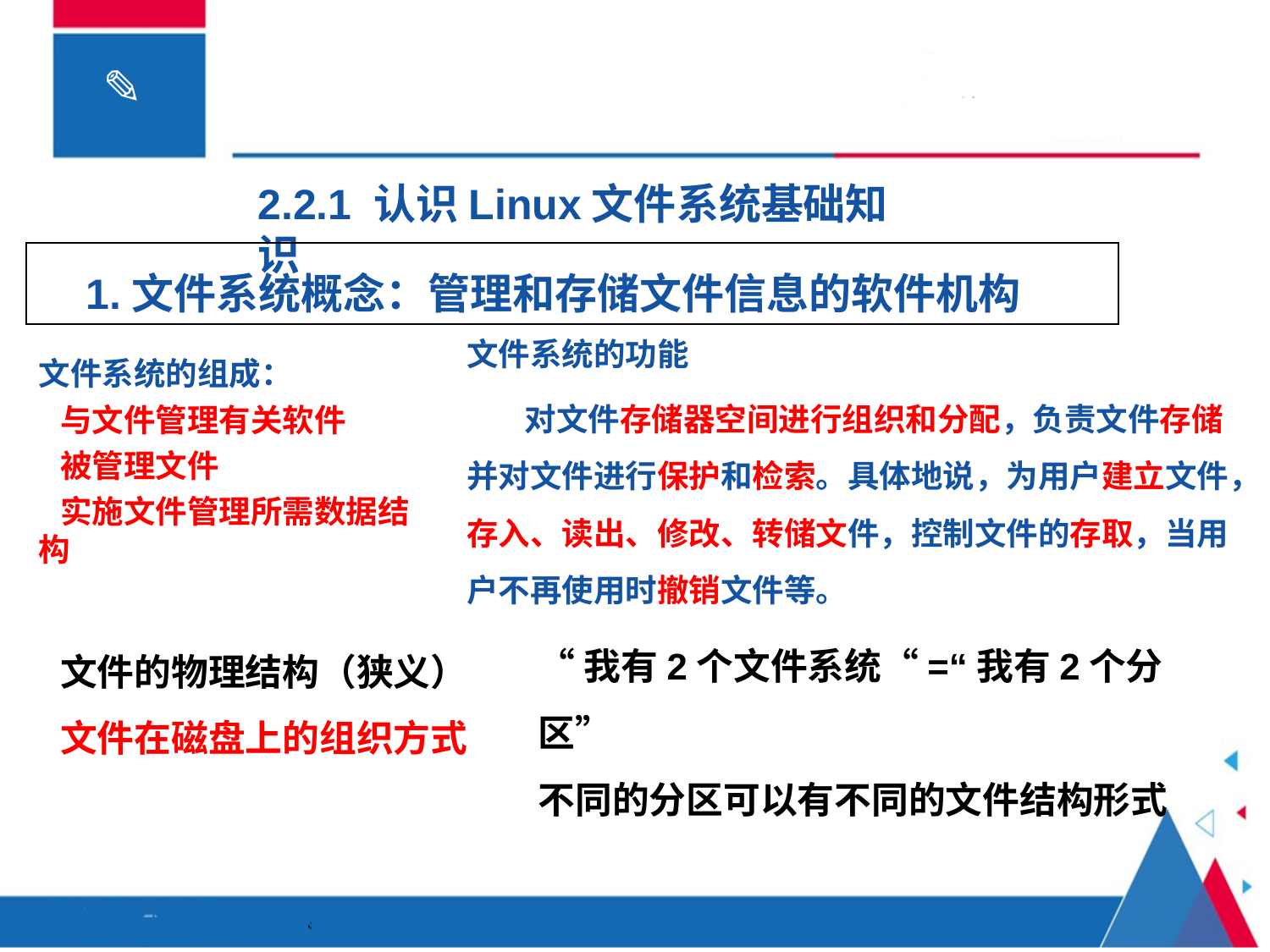

2.2.1 认识Linux文件系统基础知识
1.文件系统概念：管理和存储文件信息的软件机构
文件系统的功能
       对文件存储器空间进行组织和分配，负责文件存储并对文件进行保护和检索。具体地说，为用户建立文件，存入、读出、修改、转储文件，控制文件的存取，当用户不再使用时撤销文件等。
文件系统的组成：
  与文件管理有关软件
  被管理文件
  实施文件管理所需数据结构

“我有2个文件系统“=“我有2个分区”
不同的分区可以有不同的文件结构形式
文件的物理结构（狭义）
文件在磁盘上的组织方式